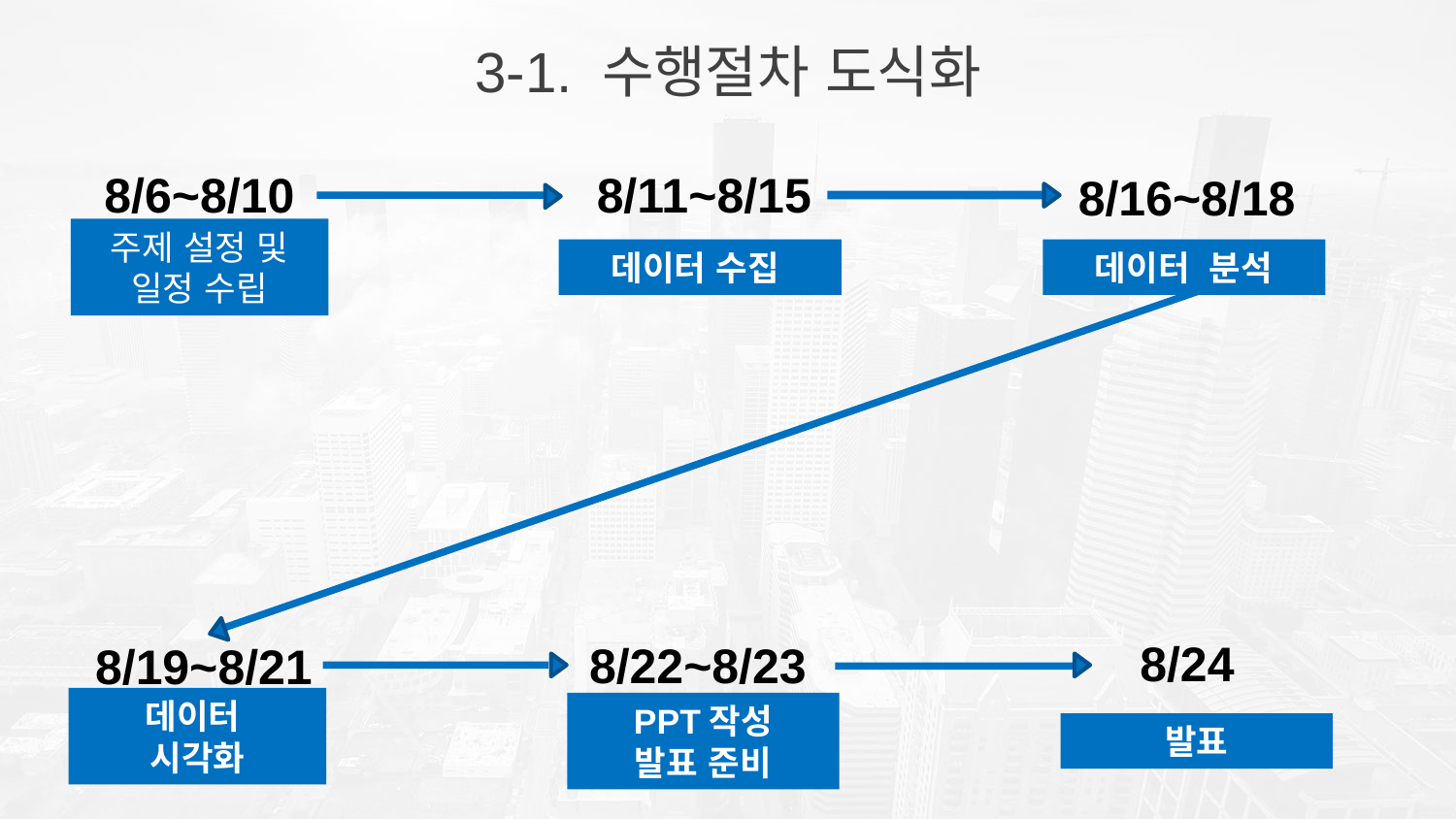

주제 설정 및 일정 수립
3-1. 수행절차 도식화
8/6~8/10
8/11~8/15
8/16~8/18

데이터 수집
데이터  분석

8/24
8/22~8/23
8/19~8/21

데이터
시각화
PPT작성
발표 준비
발표